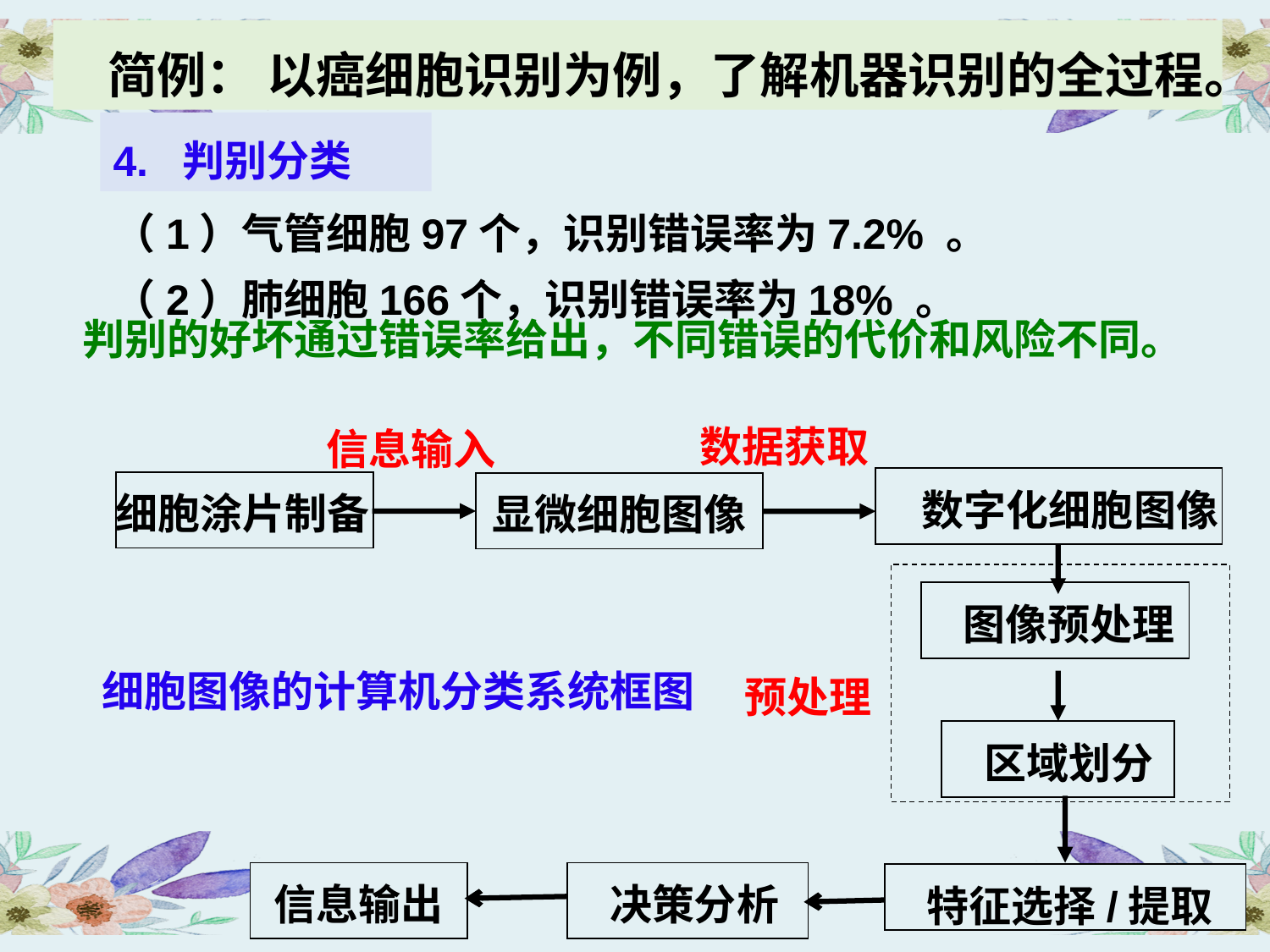

简例： 以癌细胞识别为例，了解机器识别的全过程。
4.  判别分类
（1）气管细胞97个，识别错误率为7.2% 。
（2）肺细胞166个，识别错误率为18% 。
判别的好坏通过错误率给出，不同错误的代价和风险不同。
数据获取
信息输入
数字化细胞图像
细胞涂片制备
显微细胞图像

图像预处理
预处理
区域划分
信息输出
决策分析
特征选择/提取
细胞图像的计算机分类系统框图